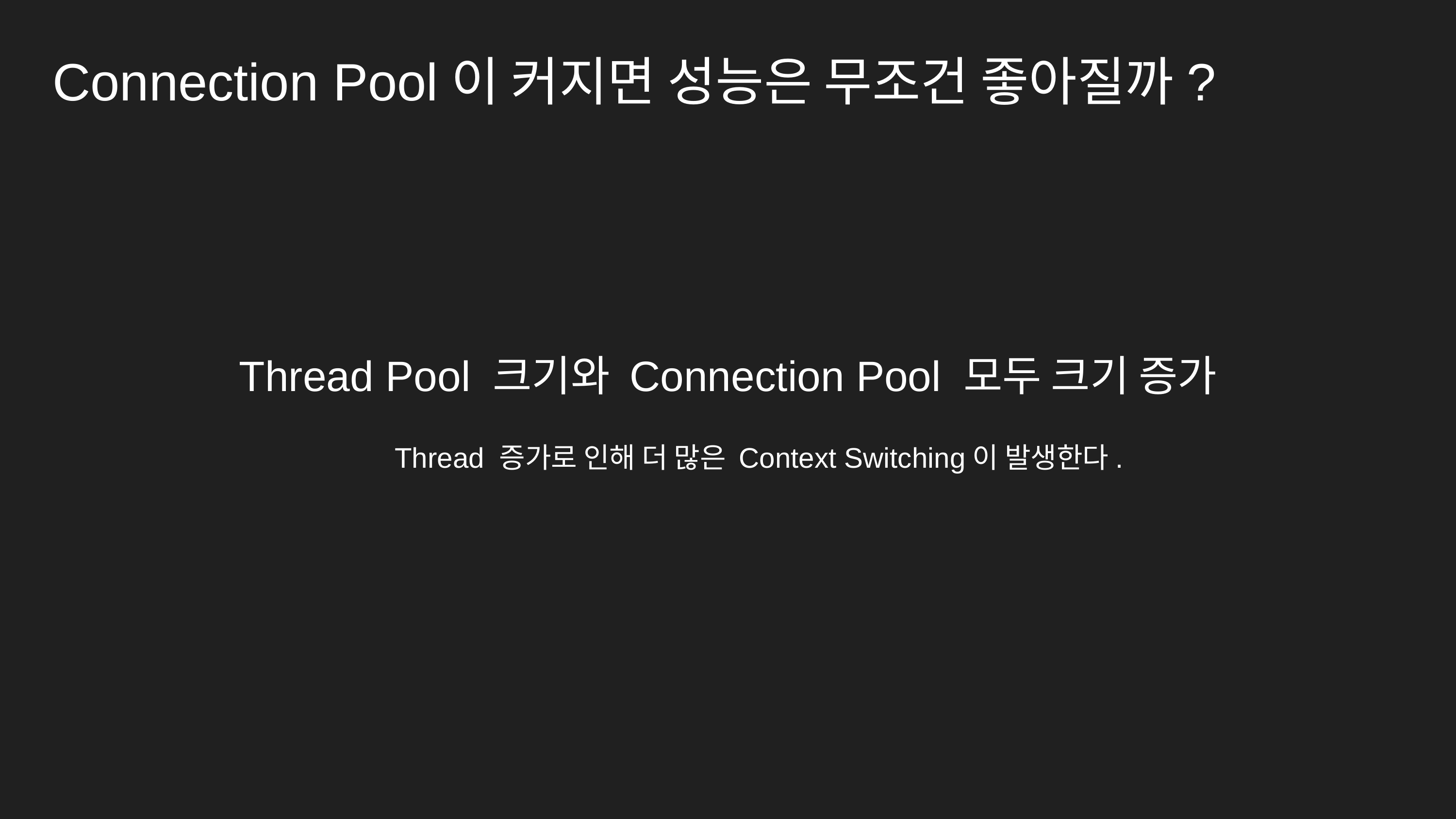

Connection Pool이 커지면 성능은 무조건 좋아질까?
Thread Pool 크기와 Connection Pool 모두 크기 증가
Thread 증가로 인해 더 많은 Context Switching이 발생한다.